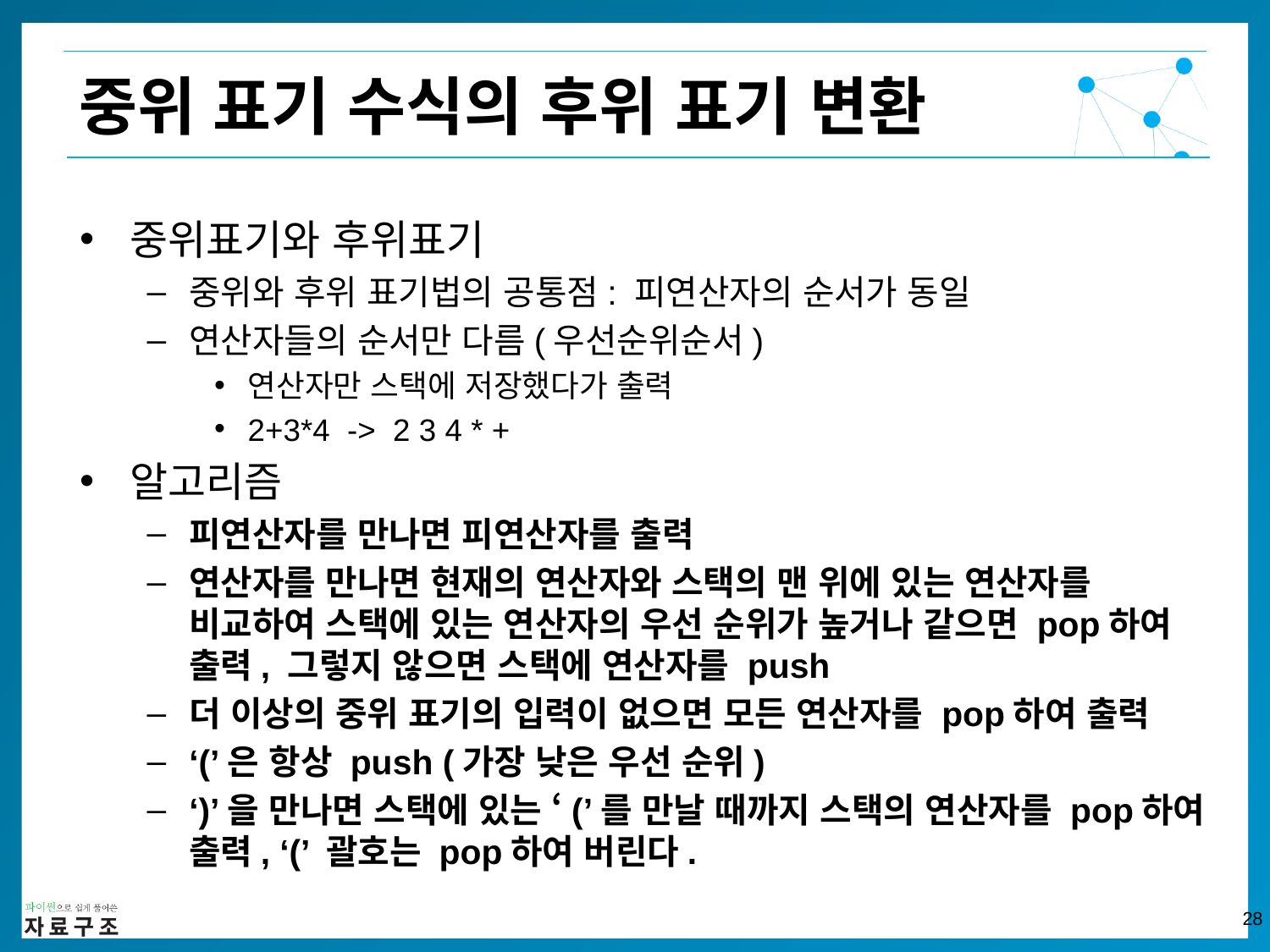

중위 표기 수식의 후위 표기 변환
중위표기와 후위표기
중위와 후위 표기법의 공통점: 피연산자의 순서가 동일
연산자들의 순서만 다름(우선순위순서)
연산자만 스택에 저장했다가 출력
2+3*4  ->  2 3 4 * +
알고리즘
피연산자를 만나면 피연산자를 출력
연산자를 만나면 현재의 연산자와 스택의 맨 위에 있는 연산자를 비교하여 스택에 있는 연산자의 우선 순위가 높거나 같으면 pop하여 출력, 그렇지 않으면 스택에 연산자를 push
더 이상의 중위 표기의 입력이 없으면 모든 연산자를 pop하여 출력
‘(’은 항상 push (가장 낮은 우선 순위)
‘)’을 만나면 스택에 있는 ‘(’를 만날 때까지 스택의 연산자를 pop하여 출력, ‘(’ 괄호는 pop하여 버린다.